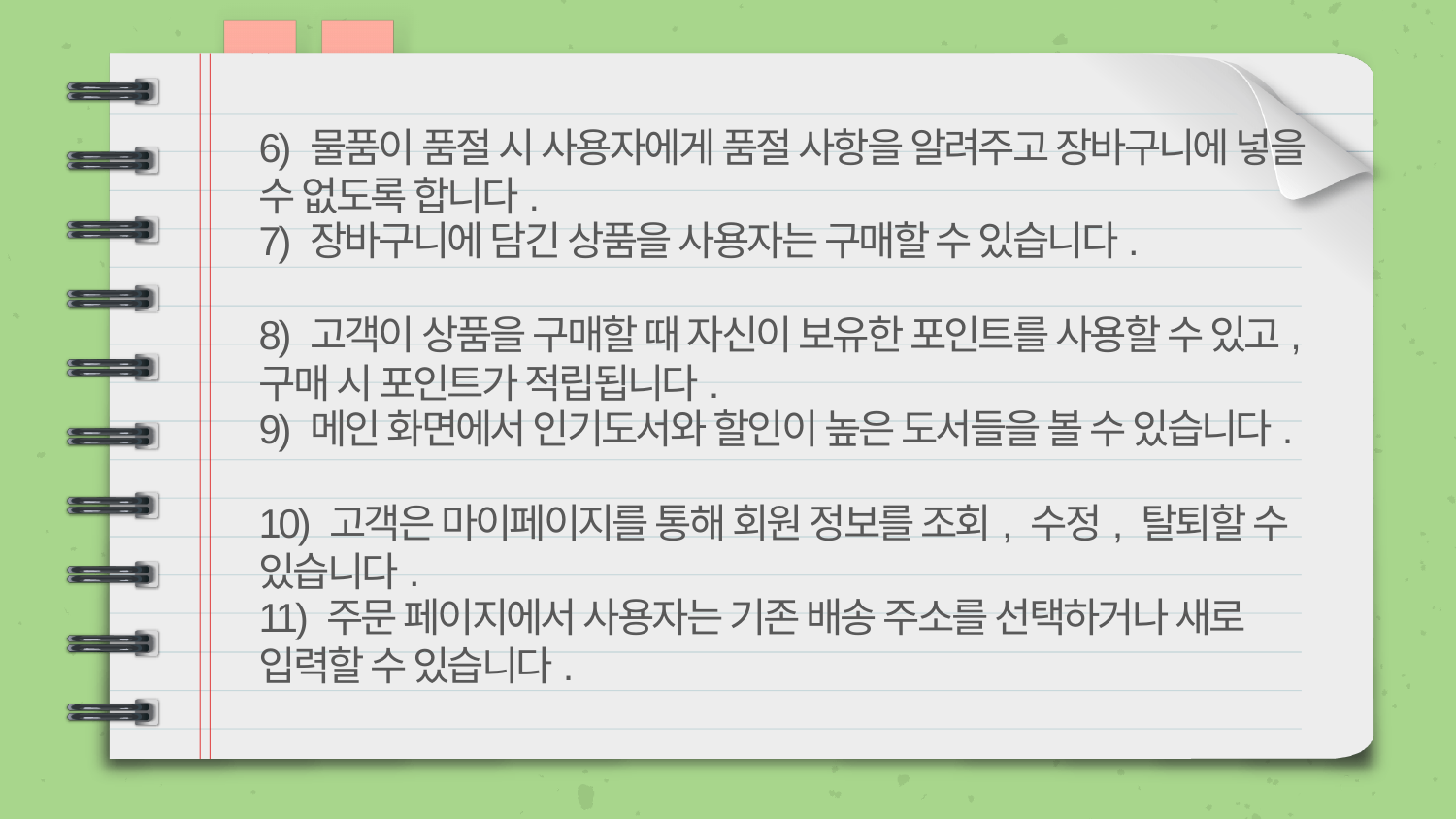

6) 물품이 품절 시 사용자에게 품절 사항을 알려주고 장바구니에 넣을 수 없도록 합니다.
# 7) 장바구니에 담긴 상품을 사용자는 구매할 수 있습니다.
8) 고객이 상품을 구매할 때 자신이 보유한 포인트를 사용할 수 있고, 구매 시 포인트가 적립됩니다.
9) 메인 화면에서 인기도서와 할인이 높은 도서들을 볼 수 있습니다.
10) 고객은 마이페이지를 통해 회원 정보를 조회, 수정, 탈퇴할 수 있습니다.
11) 주문 페이지에서 사용자는 기존 배송 주소를 선택하거나 새로  입력할 수 있습니다.